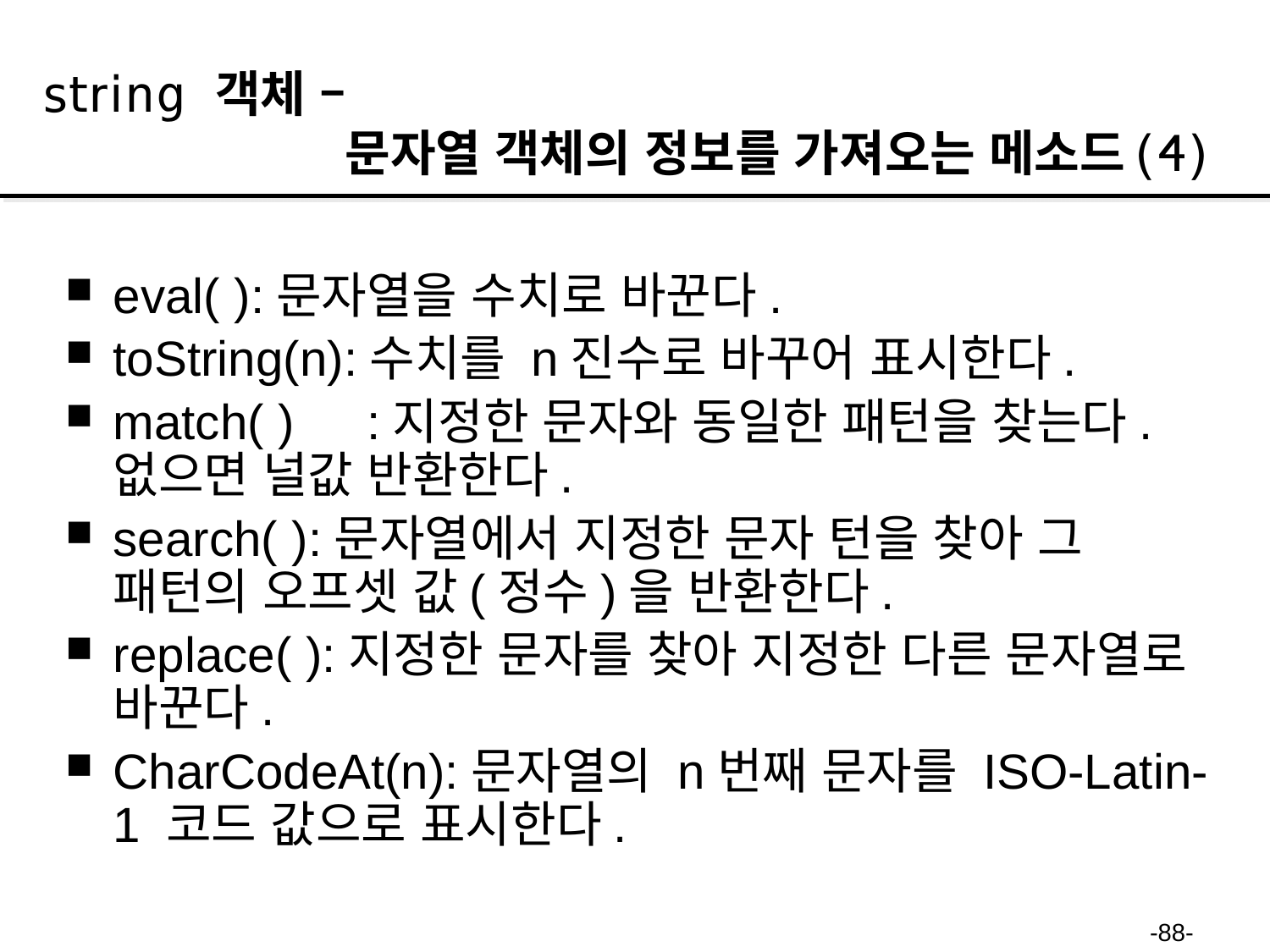

string 객체 –
                     문자열 객체의 정보를 가져오는 메소드(4)
eval( ):문자열을 수치로 바꾼다.
toString(n):수치를 n진수로 바꾸어 표시한다.
match( )	:지정한 문자와 동일한 패턴을 찾는다. 없으면 널값 반환한다.
search( ):문자열에서 지정한 문자 턴을 찾아 그 패턴의 오프셋 값(정수)을 반환한다.
replace( ):지정한 문자를 찾아 지정한 다른 문자열로 바꾼다.
CharCodeAt(n):문자열의 n번째 문자를 ISO-Latin-1 코드 값으로 표시한다.
-88-